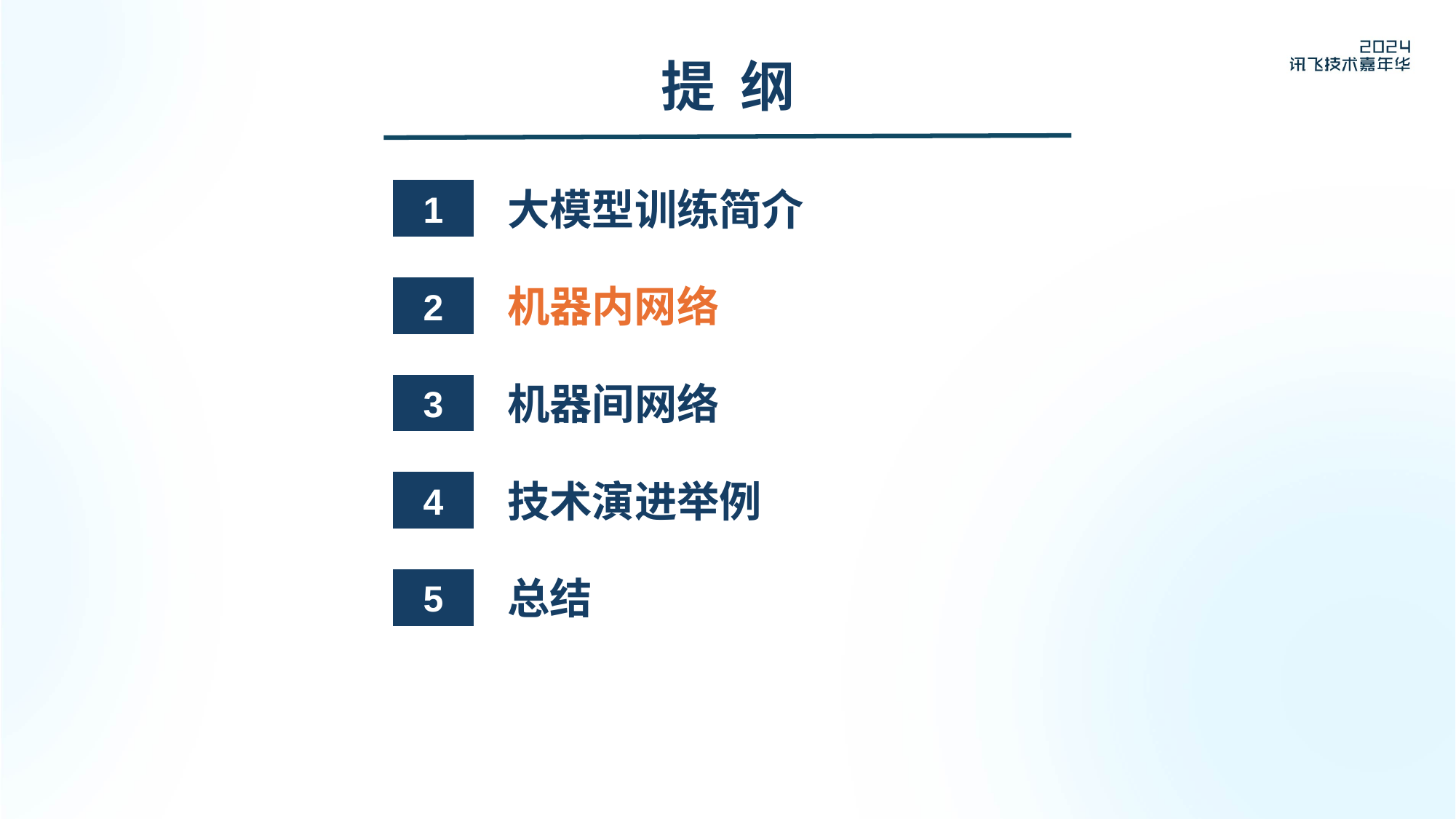

提  纲
大模型训练简介
1
机器内网络
2
机器间网络
3
技术演进举例
4
总结
5